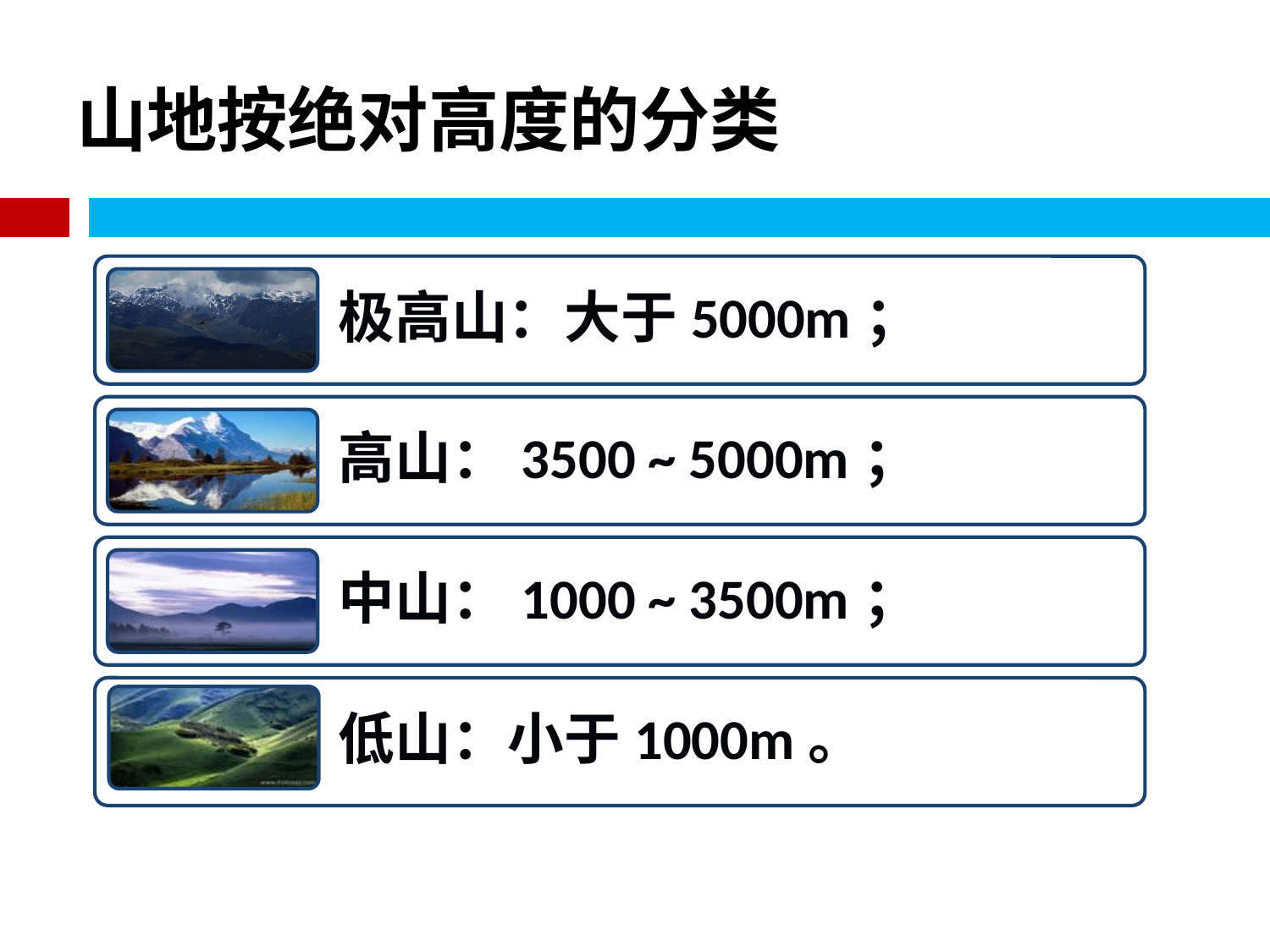

# 山地按绝对高度的分类
极高山：大于5000m；
高山：3500 ~ 5000m；
中山：1000 ~ 3500m；
低山：小于1000m。